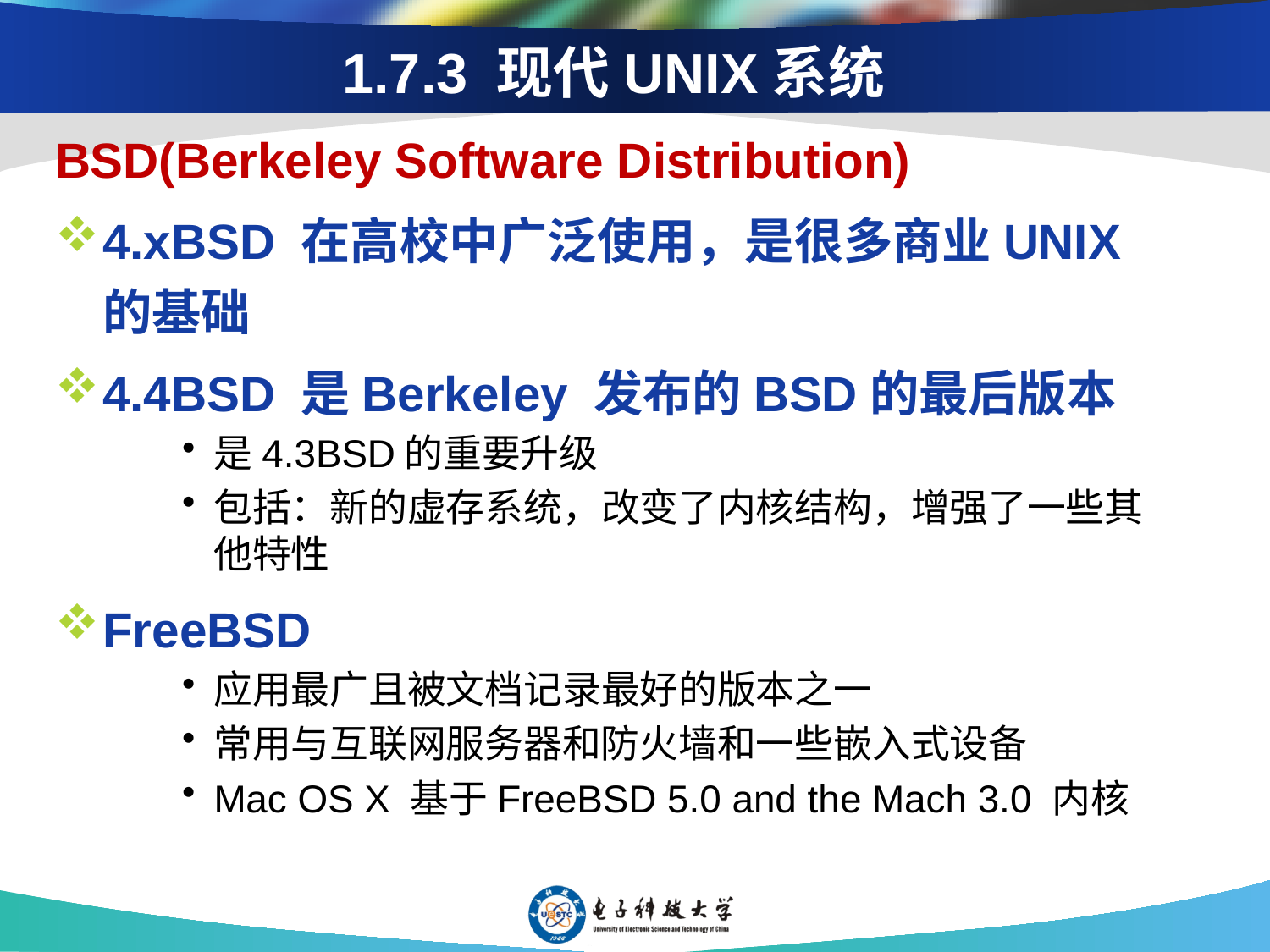

# 1.7.3 现代UNIX系统
BSD(Berkeley Software Distribution)
4.xBSD 在高校中广泛使用，是很多商业UNIX的基础
4.4BSD 是Berkeley 发布的BSD的最后版本
是4.3BSD的重要升级
包括：新的虚存系统，改变了内核结构，增强了一些其他特性
FreeBSD
应用最广且被文档记录最好的版本之一
常用与互联网服务器和防火墙和一些嵌入式设备
Mac OS X 基于FreeBSD 5.0 and the Mach 3.0 内核